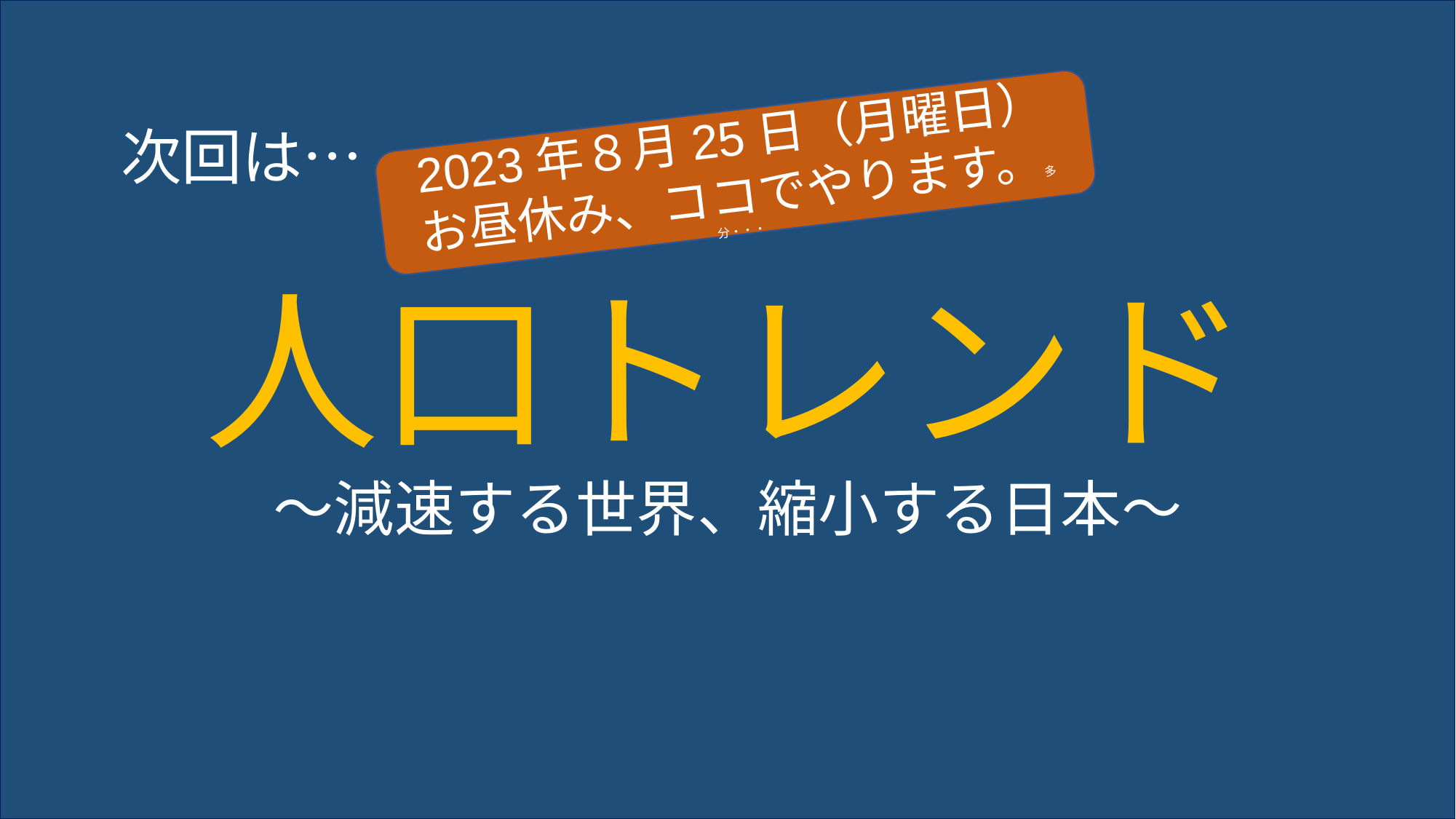

2023年８月25日（月曜日）
お昼休み、ココでやります。多分・・・
次回は…
人口トレンド
～減速する世界、縮小する日本～